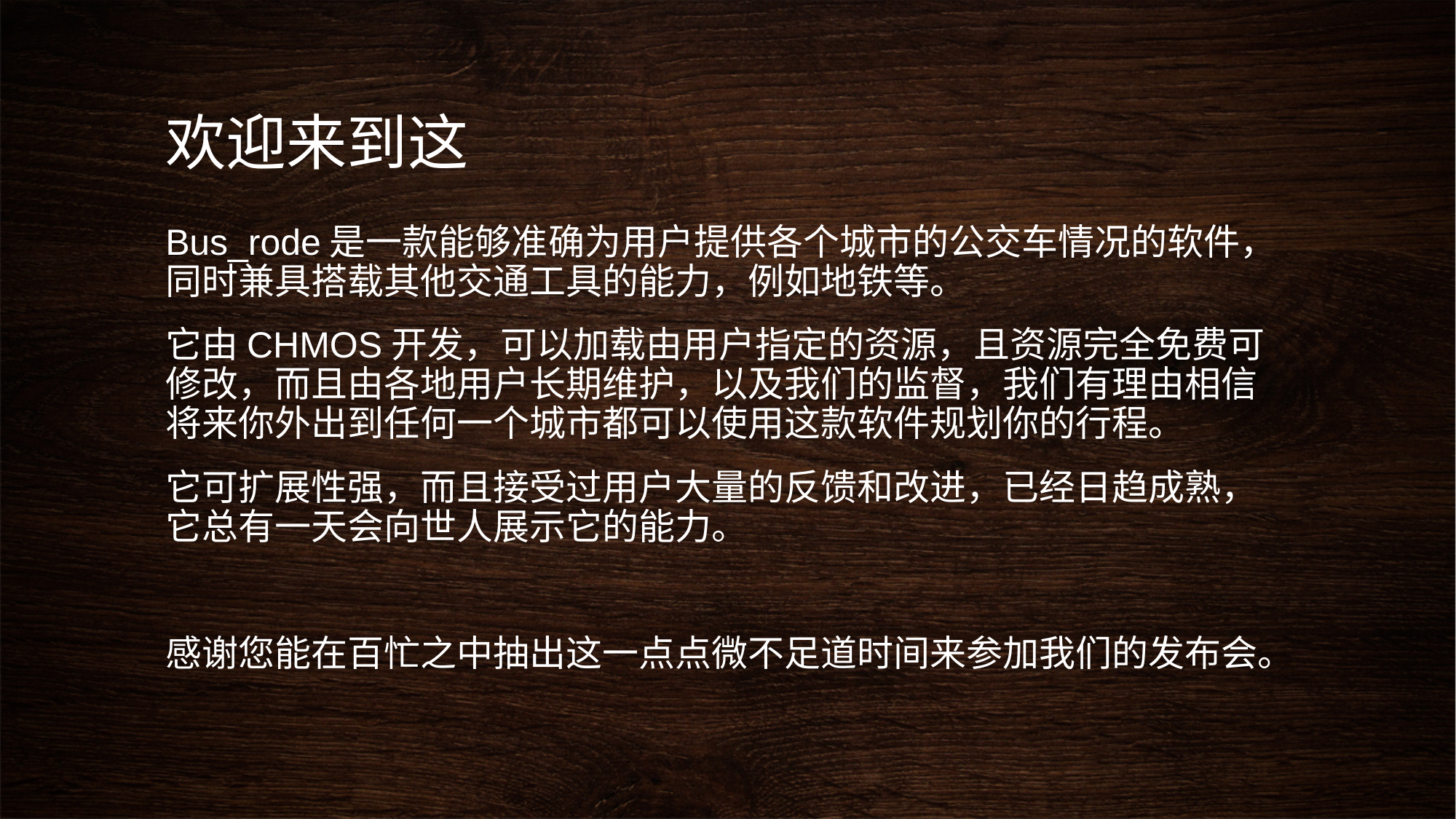

# 欢迎来到这
Bus_rode是一款能够准确为用户提供各个城市的公交车情况的软件，同时兼具搭载其他交通工具的能力，例如地铁等。
它由CHMOS开发，可以加载由用户指定的资源，且资源完全免费可修改，而且由各地用户长期维护，以及我们的监督，我们有理由相信将来你外出到任何一个城市都可以使用这款软件规划你的行程。
它可扩展性强，而且接受过用户大量的反馈和改进，已经日趋成熟，它总有一天会向世人展示它的能力。

感谢您能在百忙之中抽出这一点点微不足道时间来参加我们的发布会。